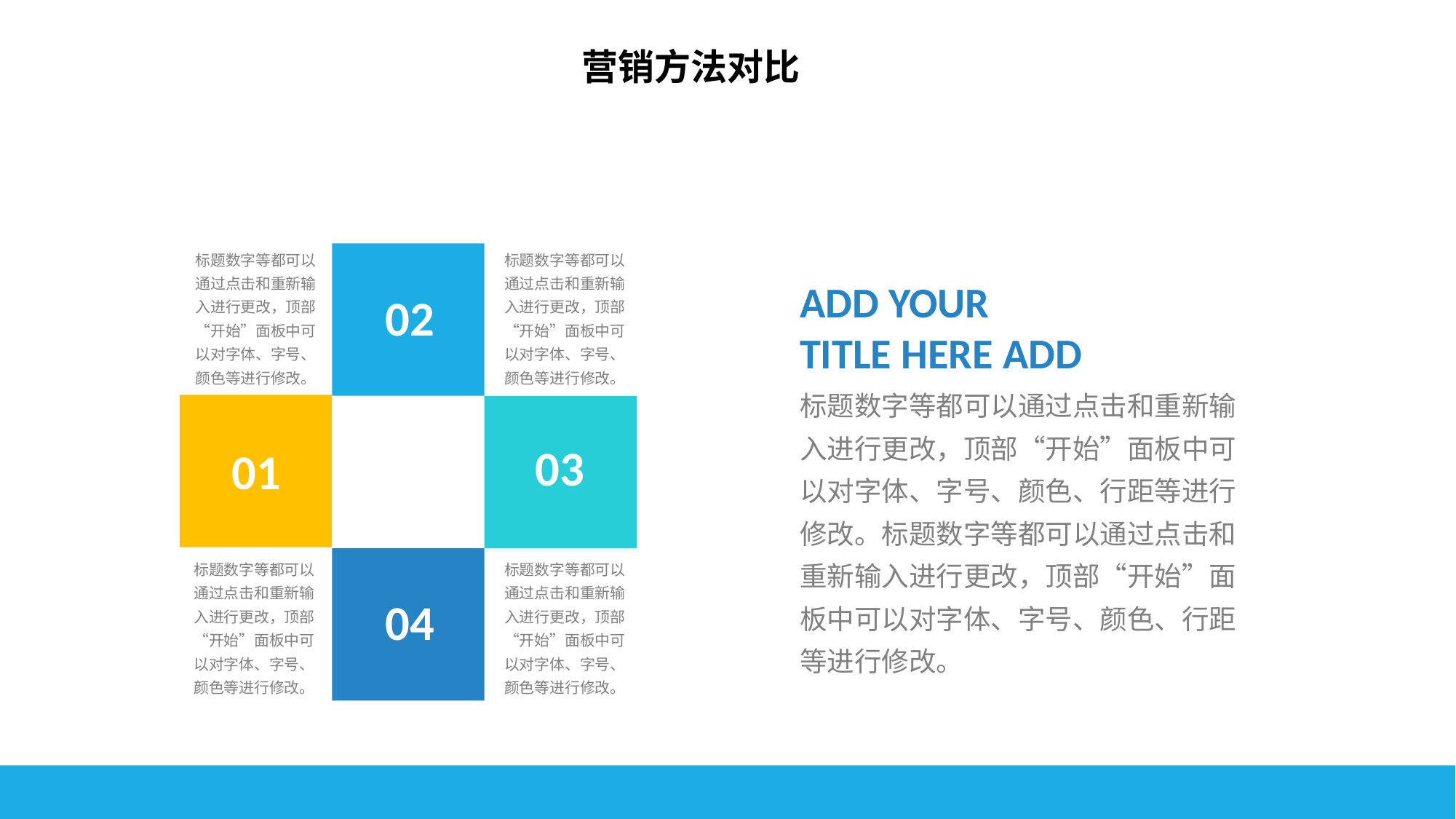

营销方法对比
标题数字等都可以通过点击和重新输入进行更改，顶部“开始”面板中可以对字体、字号、颜色等进行修改。
标题数字等都可以通过点击和重新输入进行更改，顶部“开始”面板中可以对字体、字号、颜色等进行修改。

ADD YOUR
TITLE HERE ADD
02
标题数字等都可以通过点击和重新输入进行更改，顶部“开始”面板中可以对字体、字号、颜色、行距等进行修改。标题数字等都可以通过点击和重新输入进行更改，顶部“开始”面板中可以对字体、字号、颜色、行距等进行修改。

03
01

标题数字等都可以通过点击和重新输入进行更改，顶部“开始”面板中可以对字体、字号、颜色等进行修改。
标题数字等都可以通过点击和重新输入进行更改，顶部“开始”面板中可以对字体、字号、颜色等进行修改。
04